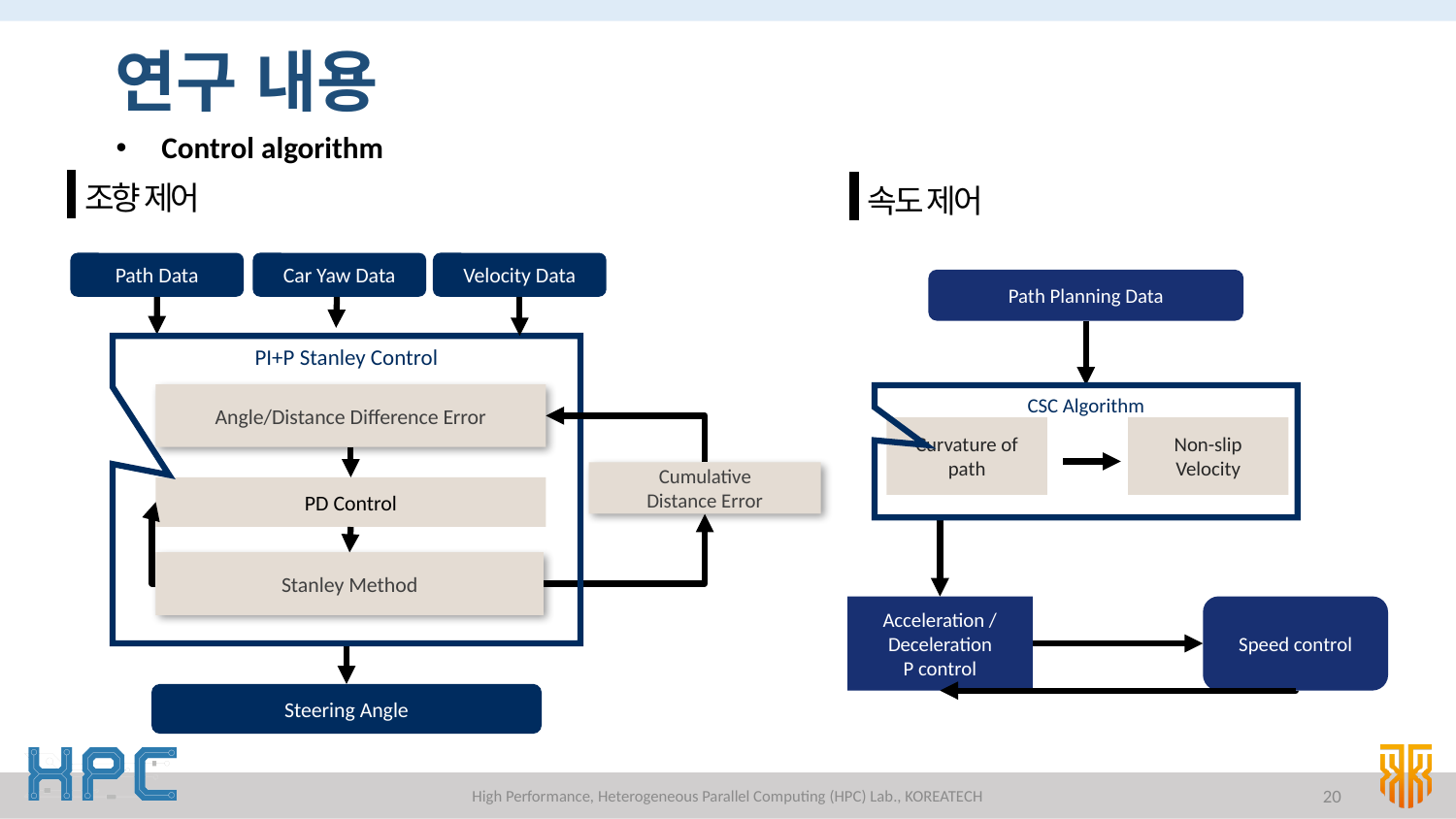

# 연구 내용
Control algorithm

조향 제어

속도 제어
Path Data
Car Yaw Data
Velocity Data
Path Planning Data
PI+P Stanley Control
Angle/Distance Difference Error
CSC Algorithm
Curvature of path
Non-slip Velocity
Cumulative
Distance Error
PD Control
Stanley Method
Acceleration / Deceleration
P control
Speed control
Steering Angle
High Performance, Heterogeneous Parallel Computing (HPC) Lab., KOREATECH
20